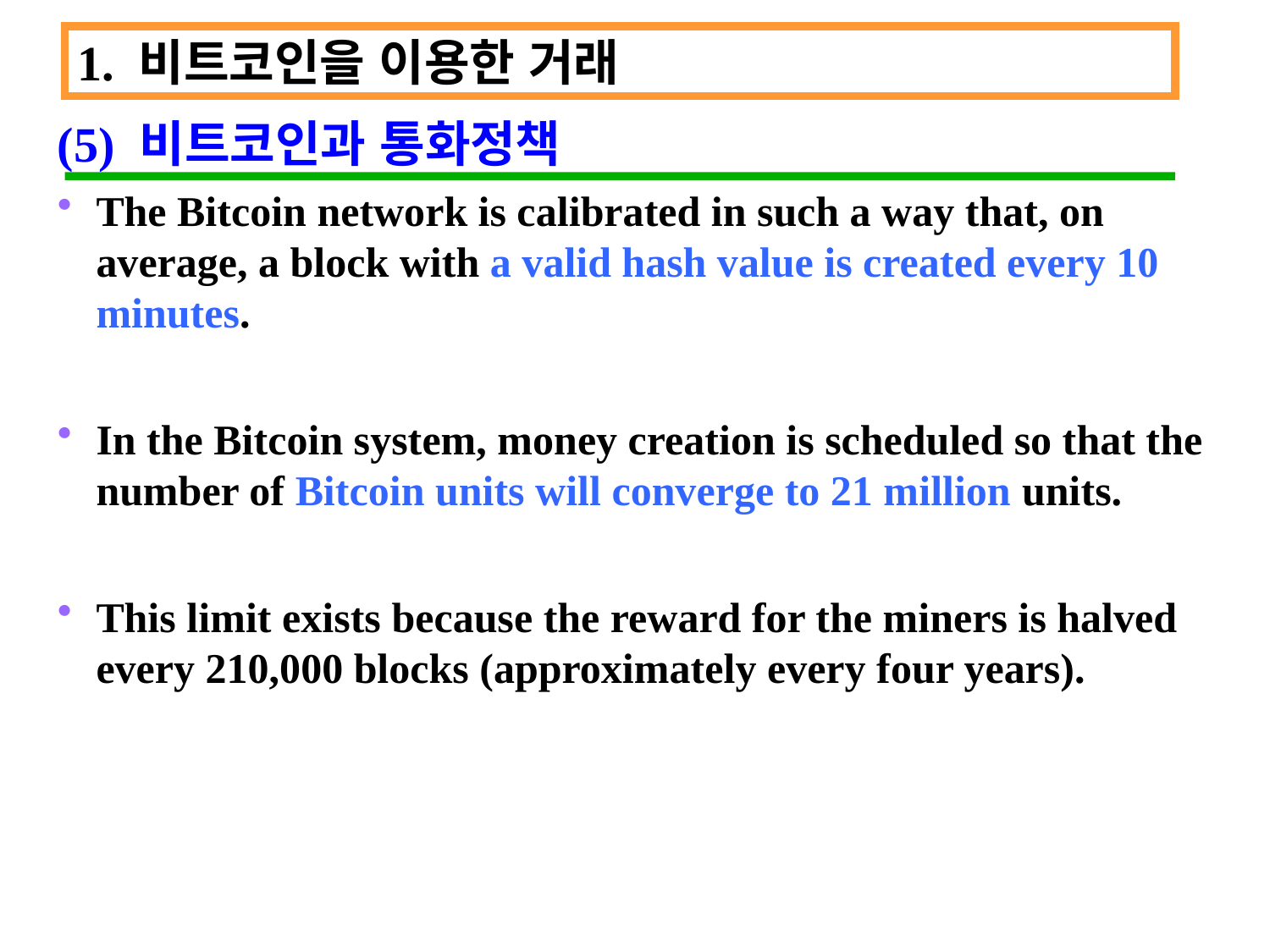

1. 비트코인을 이용한 거래
(5) 비트코인과 통화정책
The Bitcoin network is calibrated in such a way that, on average, a block with a valid hash value is created every 10 minutes.

In the Bitcoin system, money creation is scheduled so that the number of Bitcoin units will converge to 21 million units.

This limit exists because the reward for the miners is halved every 210,000 blocks (approximately every four years).